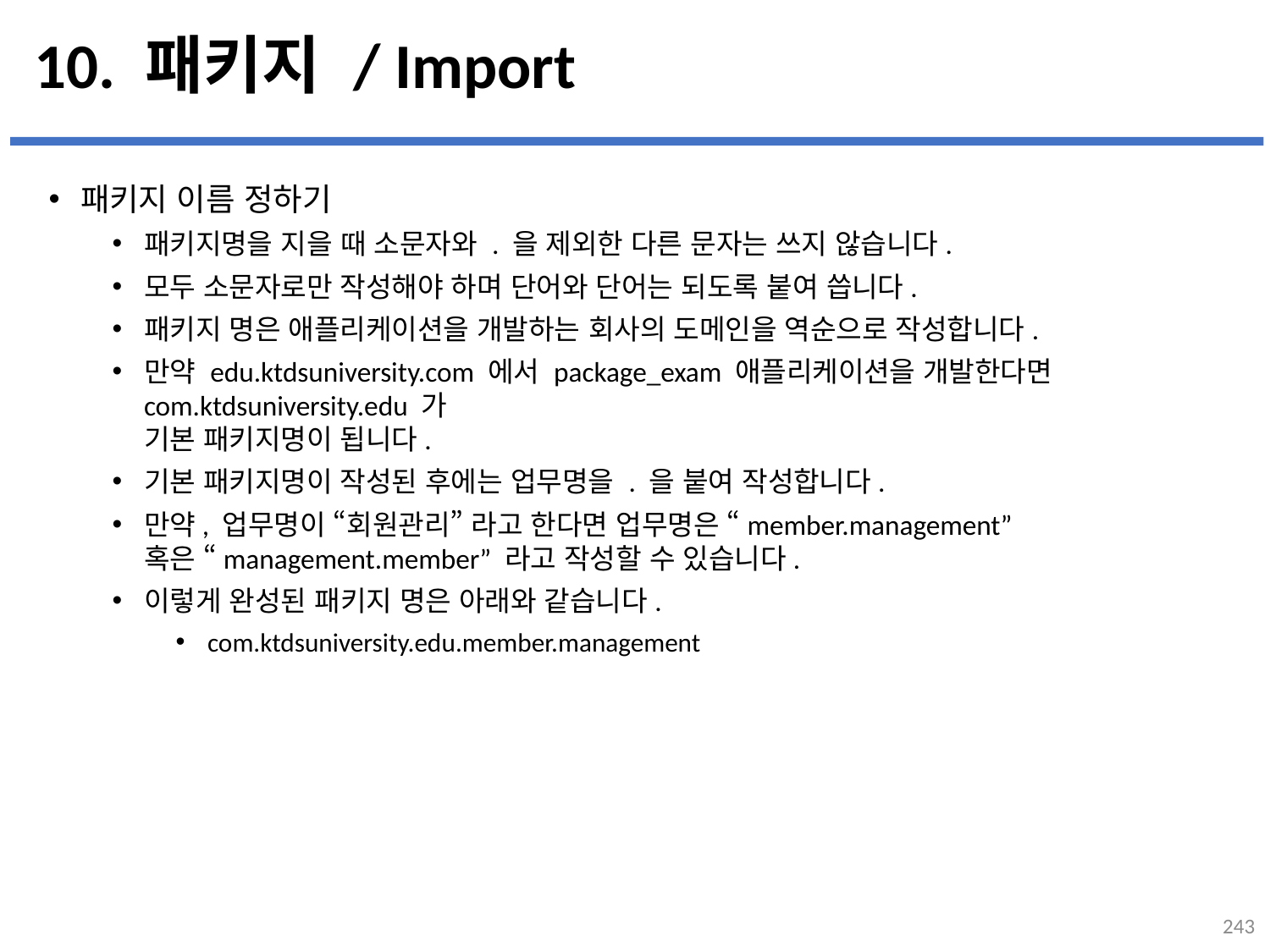

# 10. 패키지 / Import
패키지 이름 정하기
패키지명을 지을 때 소문자와 . 을 제외한 다른 문자는 쓰지 않습니다.
모두 소문자로만 작성해야 하며 단어와 단어는 되도록 붙여 씁니다.
패키지 명은 애플리케이션을 개발하는 회사의 도메인을 역순으로 작성합니다.
만약 edu.ktdsuniversity.com 에서 package_exam 애플리케이션을 개발한다면 com.ktdsuniversity.edu 가
기본 패키지명이 됩니다.
기본 패키지명이 작성된 후에는 업무명을 . 을 붙여 작성합니다.
만약, 업무명이 “회원관리” 라고 한다면 업무명은 “member.management”
혹은 “management.member” 라고 작성할 수 있습니다.
이렇게 완성된 패키지 명은 아래와 같습니다.
com.ktdsuniversity.edu.member.management

243